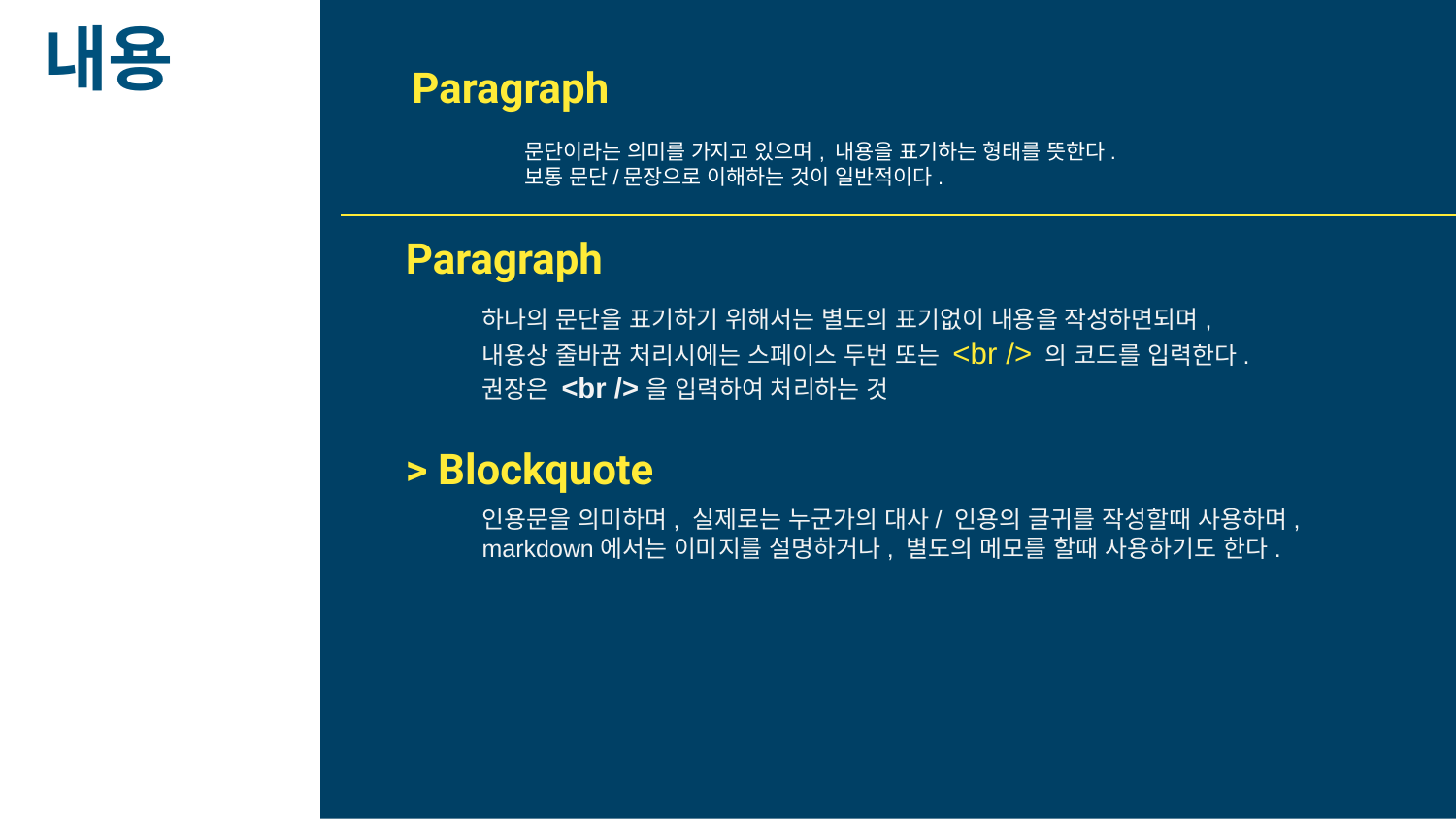

내용

Paragraph
문단이라는 의미를 가지고 있으며, 내용을 표기하는 형태를 뜻한다.
보통 문단/문장으로 이해하는 것이 일반적이다.
Paragraph
하나의 문단을 표기하기 위해서는 별도의 표기없이 내용을 작성하면되며,
내용상 줄바꿈 처리시에는 스페이스 두번 또는 <br /> 의 코드를 입력한다.
권장은 <br />을 입력하여 처리하는 것
> Blockquote
인용문을 의미하며, 실제로는 누군가의 대사/ 인용의 글귀를 작성할때 사용하며, markdown에서는 이미지를 설명하거나, 별도의 메모를 할때 사용하기도 한다.